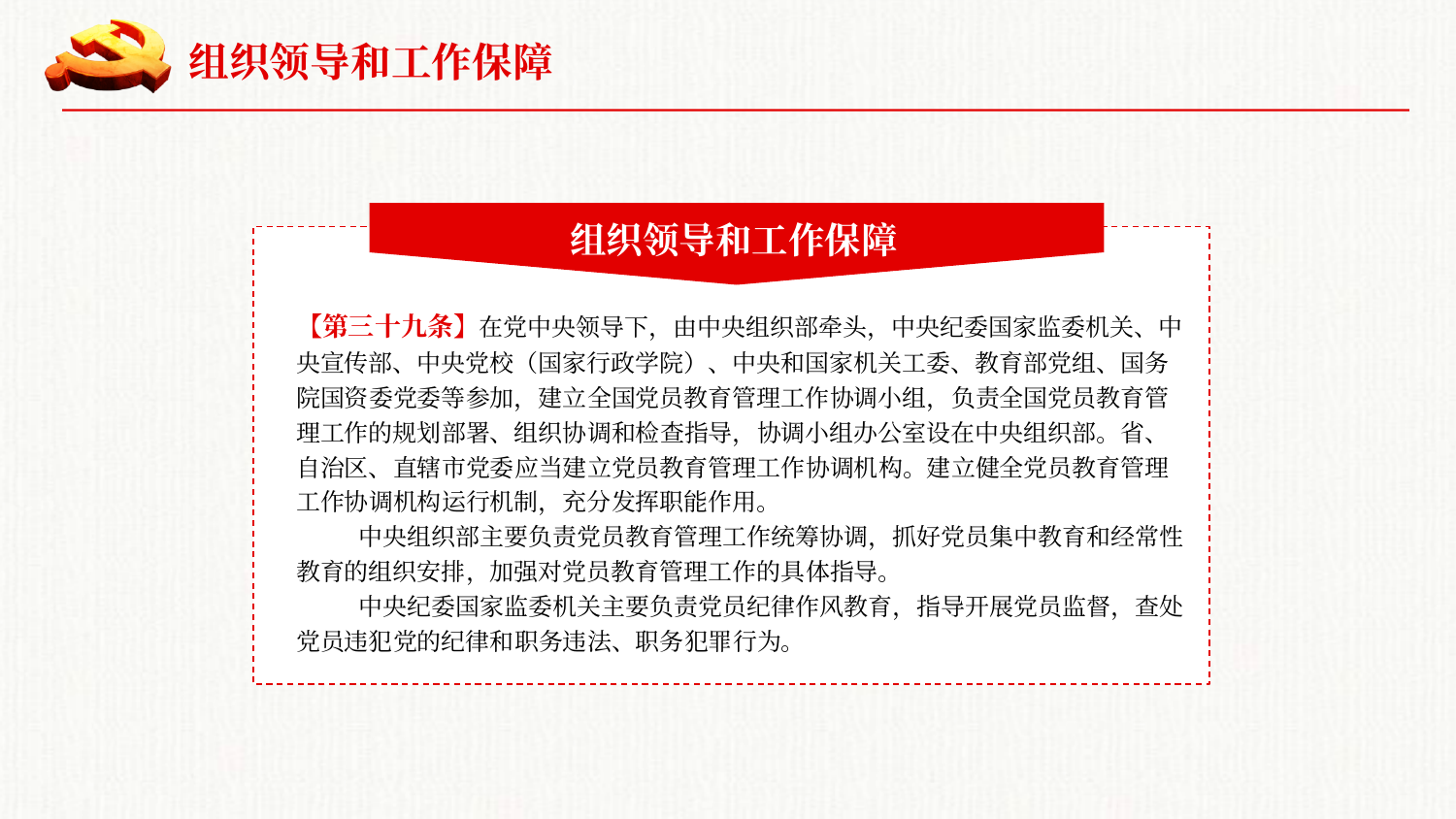

组织领导和工作保障

组织领导和工作保障

【第三十九条】在党中央领导下，由中央组织部牵头，中央纪委国家监委机关、中央宣传部、中央党校（国家行政学院）、中央和国家机关工委、教育部党组、国务院国资委党委等参加，建立全国党员教育管理工作协调小组，负责全国党员教育管理工作的规划部署、组织协调和检查指导，协调小组办公室设在中央组织部。省、自治区、直辖市党委应当建立党员教育管理工作协调机构。建立健全党员教育管理工作协调机构运行机制，充分发挥职能作用。
         中央组织部主要负责党员教育管理工作统筹协调，抓好党员集中教育和经常性教育的组织安排，加强对党员教育管理工作的具体指导。
         中央纪委国家监委机关主要负责党员纪律作风教育，指导开展党员监督，查处党员违犯党的纪律和职务违法、职务犯罪行为。